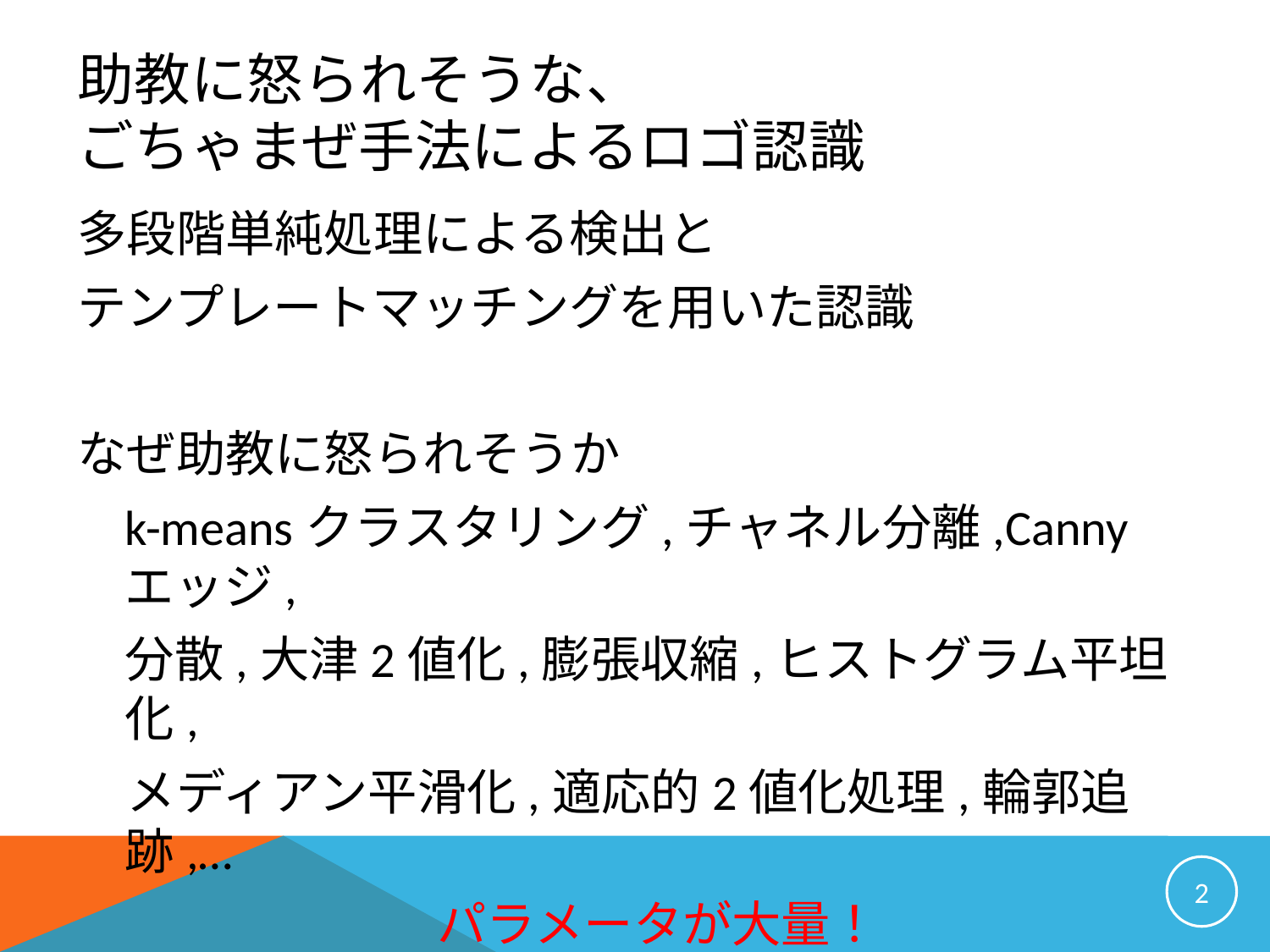

# 助教に怒られそうな、 ごちゃまぜ手法によるロゴ認識
多段階単純処理による検出と
テンプレートマッチングを用いた認識

なぜ助教に怒られそうか
	k-meansクラスタリング,チャネル分離,Cannyエッジ,
	分散,大津2値化,膨張収縮,ヒストグラム平坦化,
　メディアン平滑化,適応的2値化処理,輪郭追跡,…
	パラメータが大量！
2